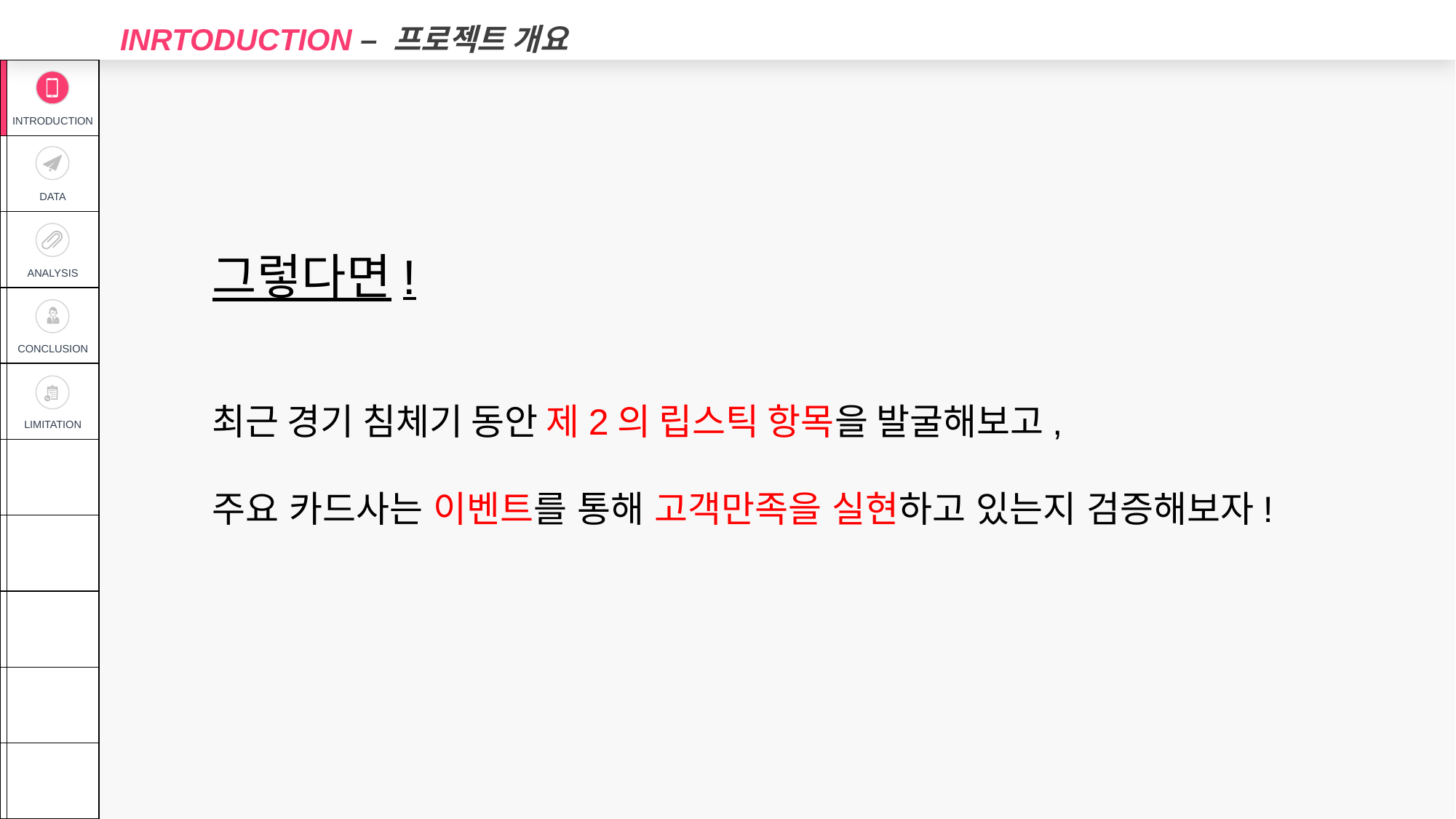

INRTODUCTION – 프로젝트 개요
|  | INTRODUCTION |
| --- | --- |
|  | DATA |
|  | ANALYSIS |
|  | CONCLUSION |
|  | LIMITATION |
|  |  |
|  |  |
|  |  |
|  |  |
|  |  |

그렇다면!

최근 경기 침체기 동안 제2의 립스틱 항목을 발굴해보고,
주요 카드사는 이벤트를 통해 고객만족을 실현하고 있는지 검증해보자!